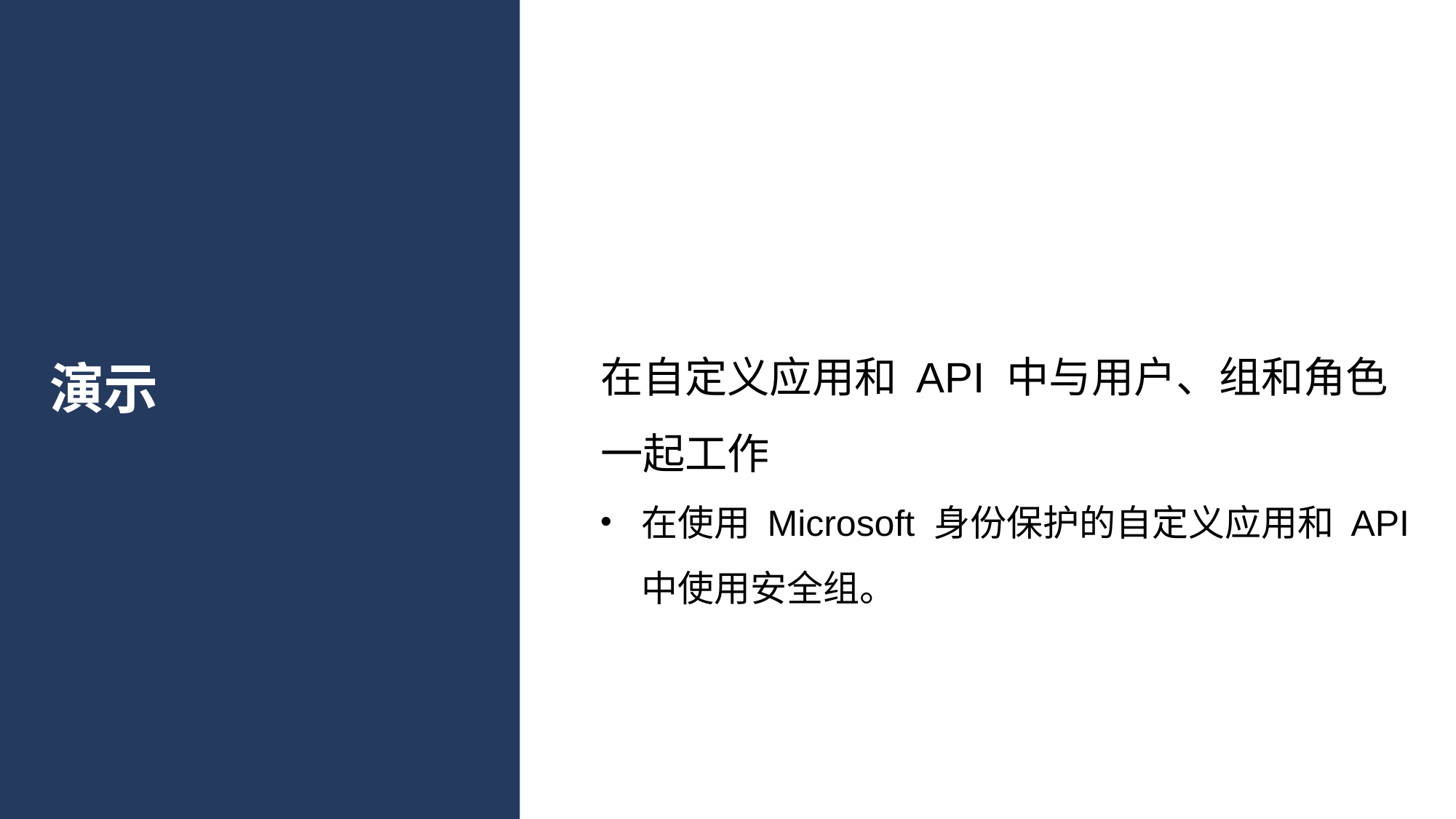

在自定义应用和 API 中与用户、组和角色一起工作
在使用 Microsoft 身份保护的自定义应用和 API 中使用安全组。
# 演示